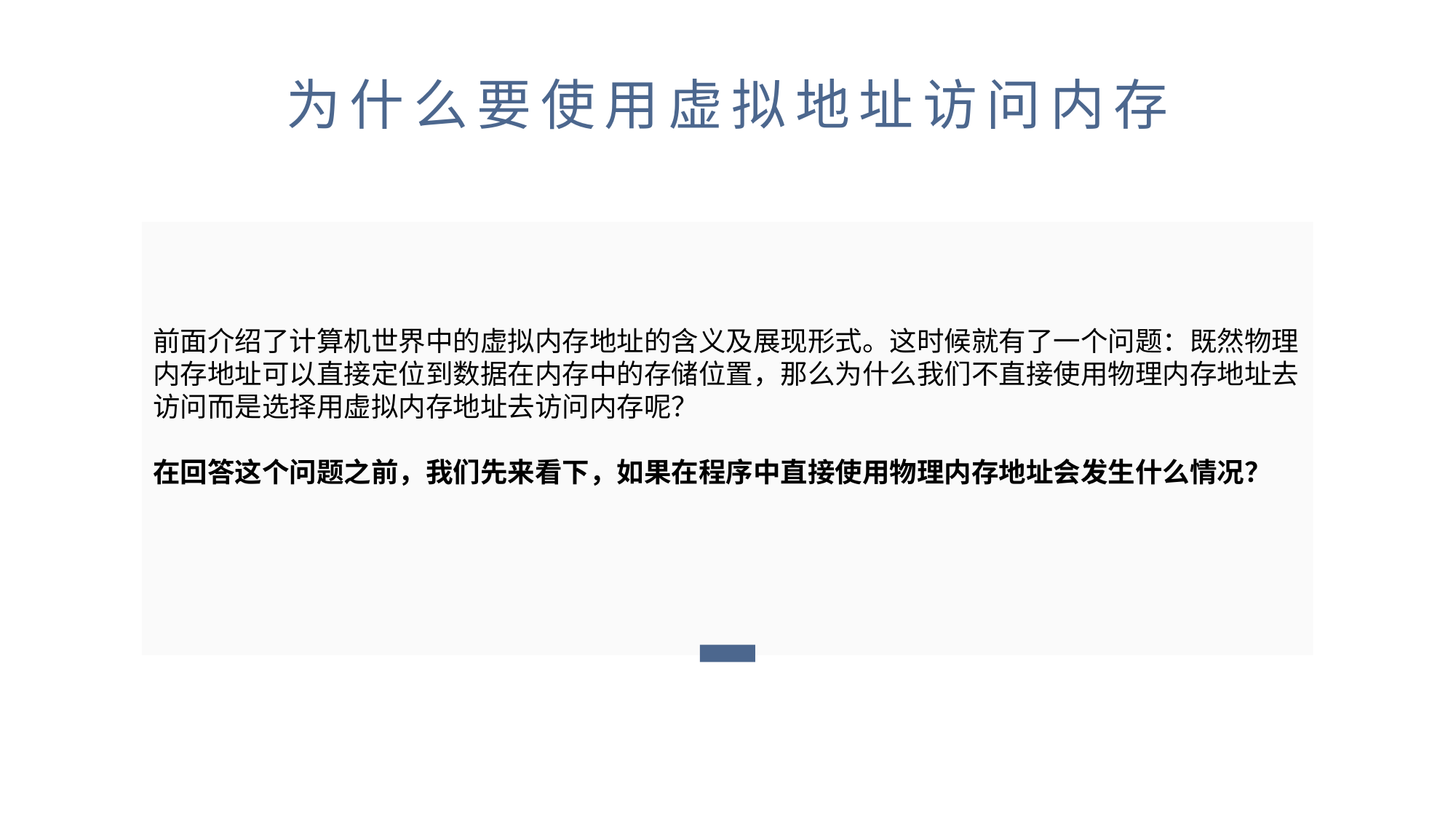

为什么要使用虚拟地址访问内存
前面介绍了计算机世界中的虚拟内存地址的含义及展现形式。这时候就有了一个问题：既然物理内存地址可以直接定位到数据在内存中的存储位置，那么为什么我们不直接使用物理内存地址去访问而是选择用虚拟内存地址去访问内存呢？

在回答这个问题之前，我们先来看下，如果在程序中直接使用物理内存地址会发生什么情况？